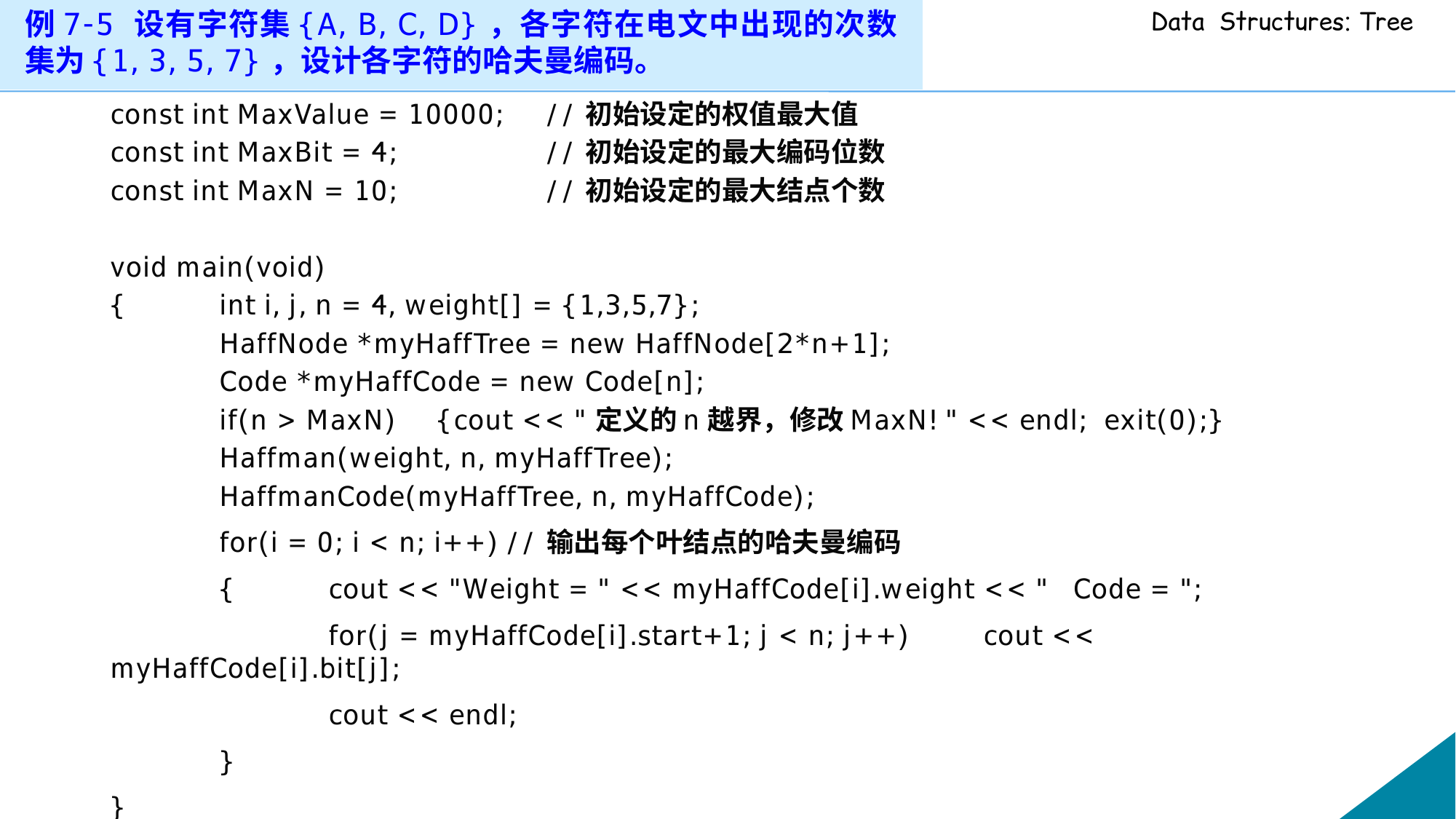

例7-5 设有字符集{A, B, C, D}，各字符在电文中出现的次数集为{1, 3, 5, 7}，设计各字符的哈夫曼编码。
const int MaxValue = 10000;	//初始设定的权值最大值
const int MaxBit = 4;		//初始设定的最大编码位数
const int MaxN = 10;		//初始设定的最大结点个数

void main(void)
{	int i, j, n = 4, weight[] = {1,3,5,7};
	HaffNode *myHaffTree = new HaffNode[2*n+1];
	Code *myHaffCode = new Code[n];
	if(n > MaxN)     {cout << "定义的n越界，修改MaxN! " << endl;  exit(0);}
	Haffman(weight, n, myHaffTree);
	HaffmanCode(myHaffTree, n, myHaffCode);
	for(i = 0; i < n; i++) //输出每个叶结点的哈夫曼编码
	{	cout << "Weight = " << myHaffCode[i].weight << "   Code = ";
		for(j = myHaffCode[i].start+1; j < n; j++)	cout << myHaffCode[i].bit[j];
		cout << endl;
	}
}